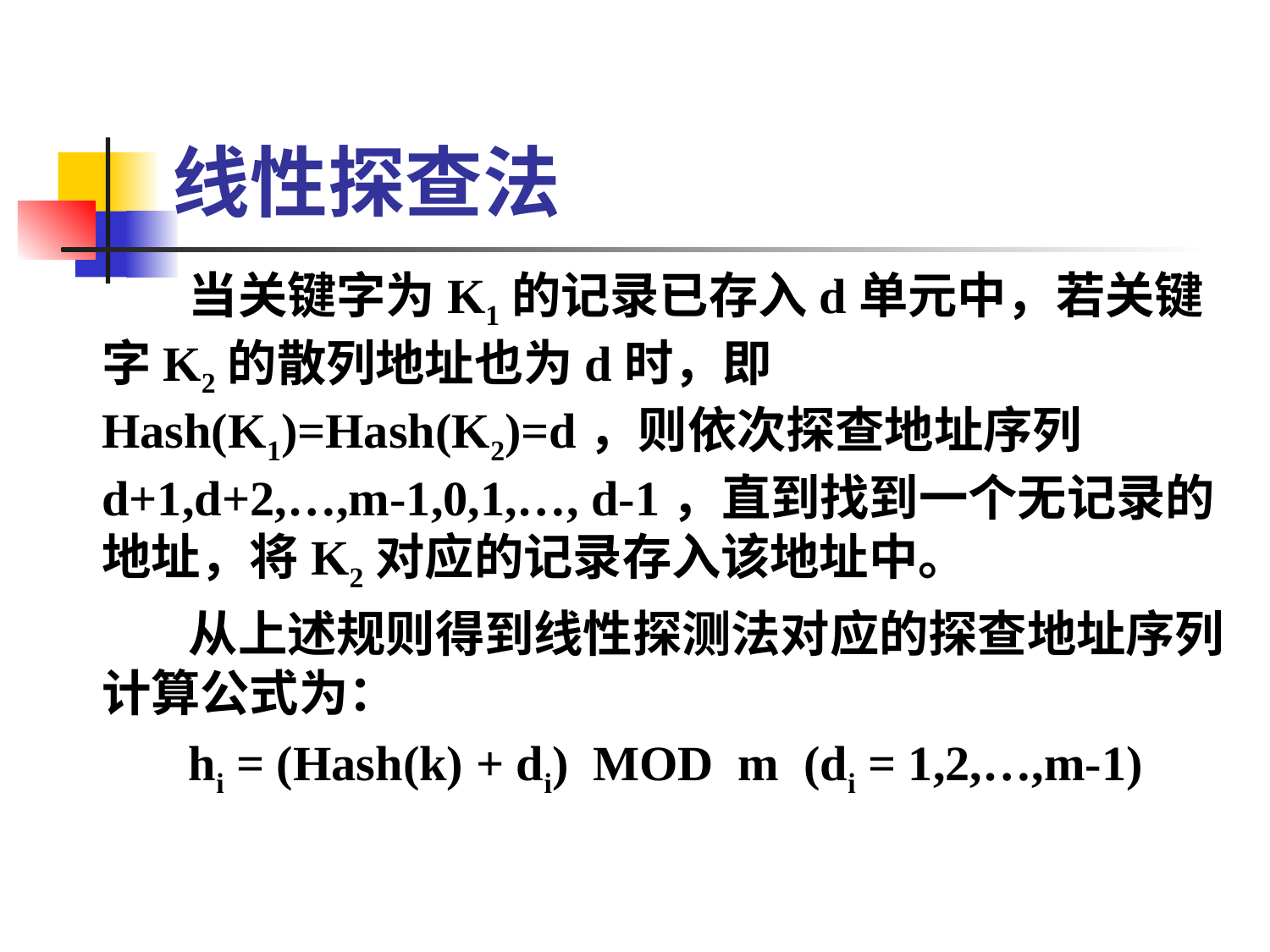

# 线性探查法
当关键字为K1的记录已存入d单元中，若关键字K2的散列地址也为d时，即Hash(K1)=Hash(K2)=d，则依次探查地址序列d+1,d+2,…,m-1,0,1,…, d-1，直到找到一个无记录的地址，将K2对应的记录存入该地址中。
从上述规则得到线性探测法对应的探查地址序列计算公式为：
hi = (Hash(k) + di)  MOD  m  (di = 1,2,…,m-1)

50